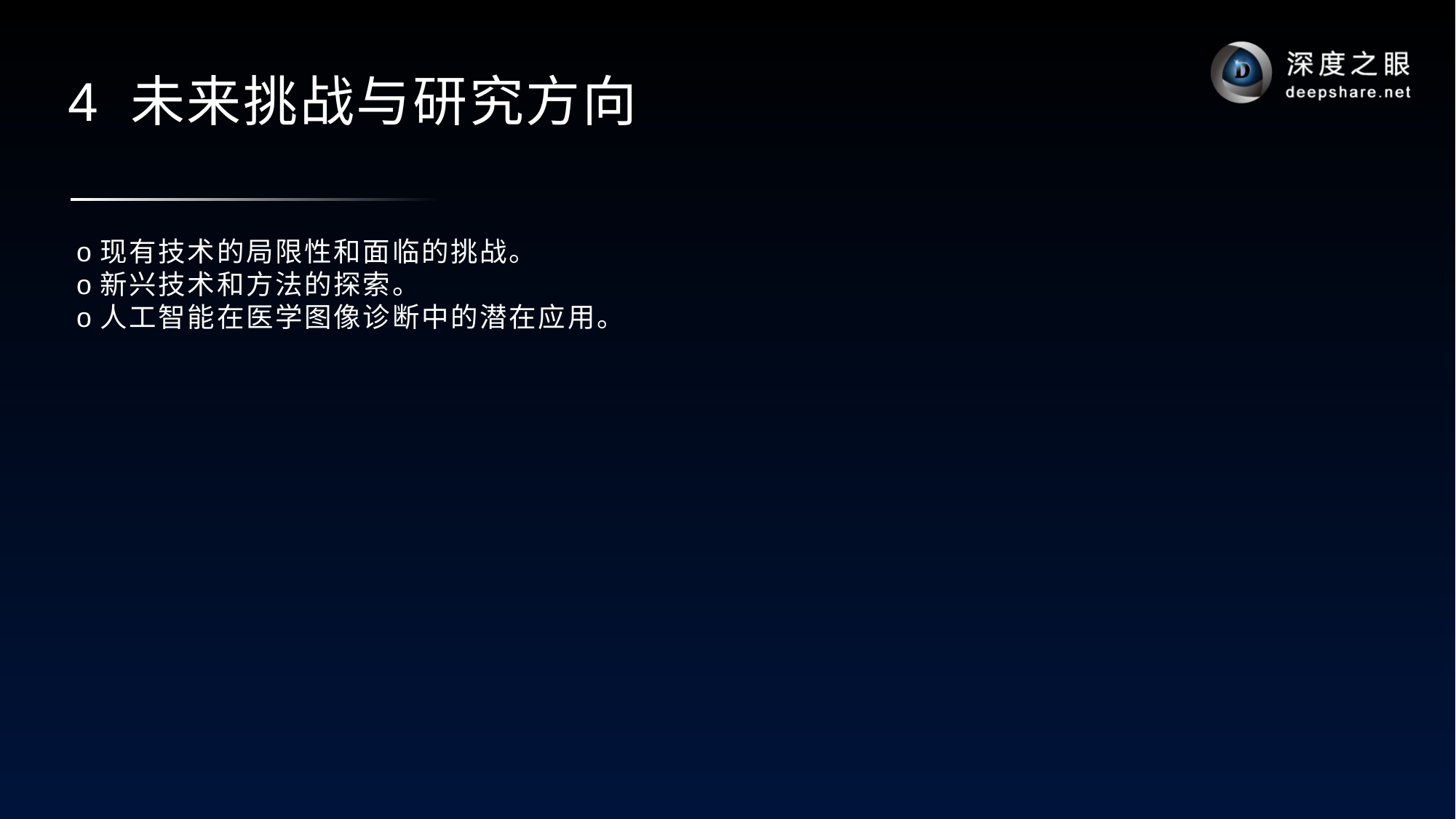

# 4 未来挑战与研究方向
o现有技术的局限性和面临的挑战。
o新兴技术和方法的探索。
o人工智能在医学图像诊断中的潜在应用。